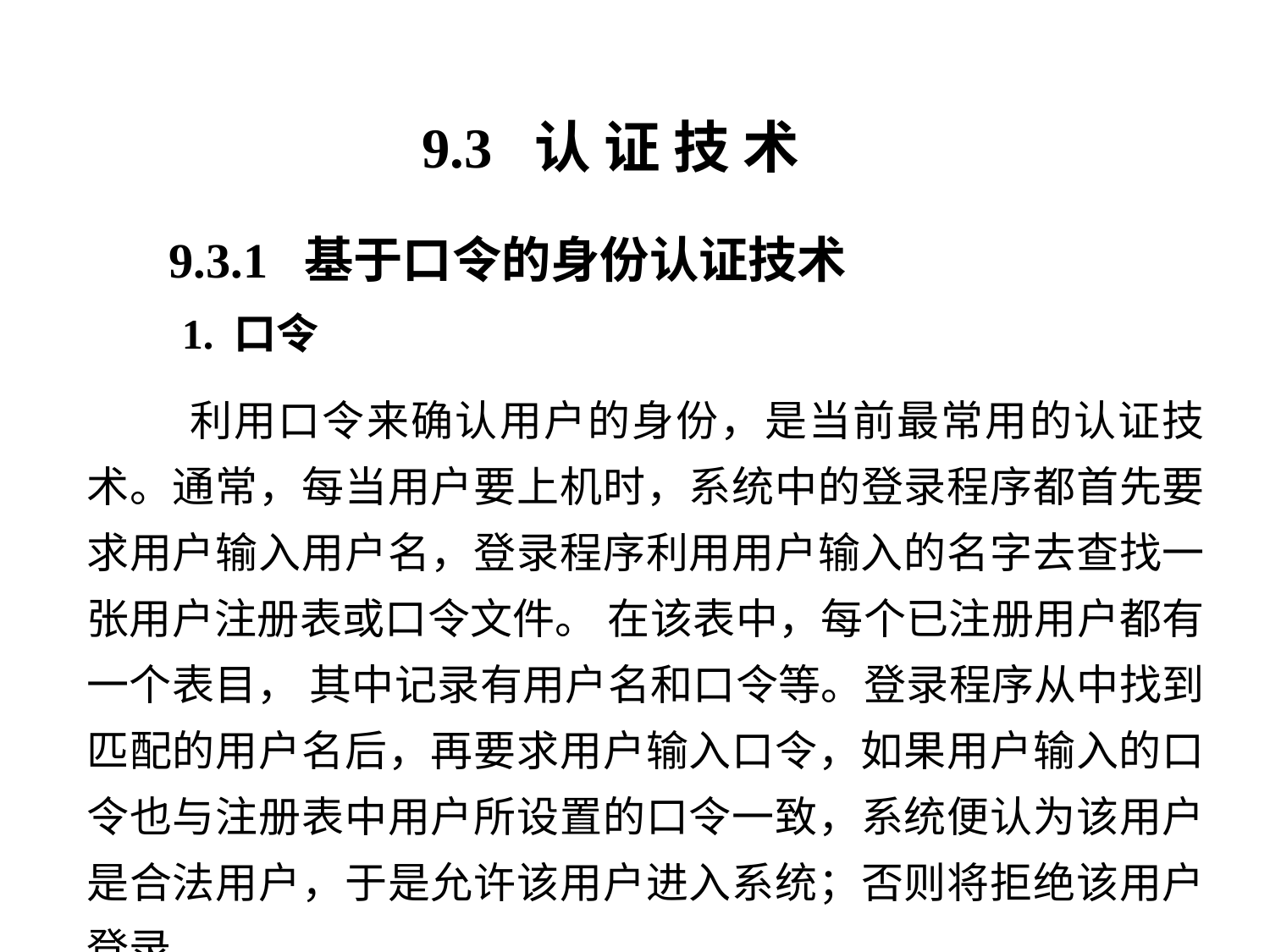

9.3  认 证 技 术
9.3.1  基于口令的身份认证技术
         1. 口令
        利用口令来确认用户的身份，是当前最常用的认证技术。通常，每当用户要上机时，系统中的登录程序都首先要求用户输入用户名，登录程序利用用户输入的名字去查找一张用户注册表或口令文件。 在该表中，每个已注册用户都有一个表目， 其中记录有用户名和口令等。登录程序从中找到匹配的用户名后，再要求用户输入口令，如果用户输入的口令也与注册表中用户所设置的口令一致，系统便认为该用户是合法用户，于是允许该用户进入系统；否则将拒绝该用户登录。